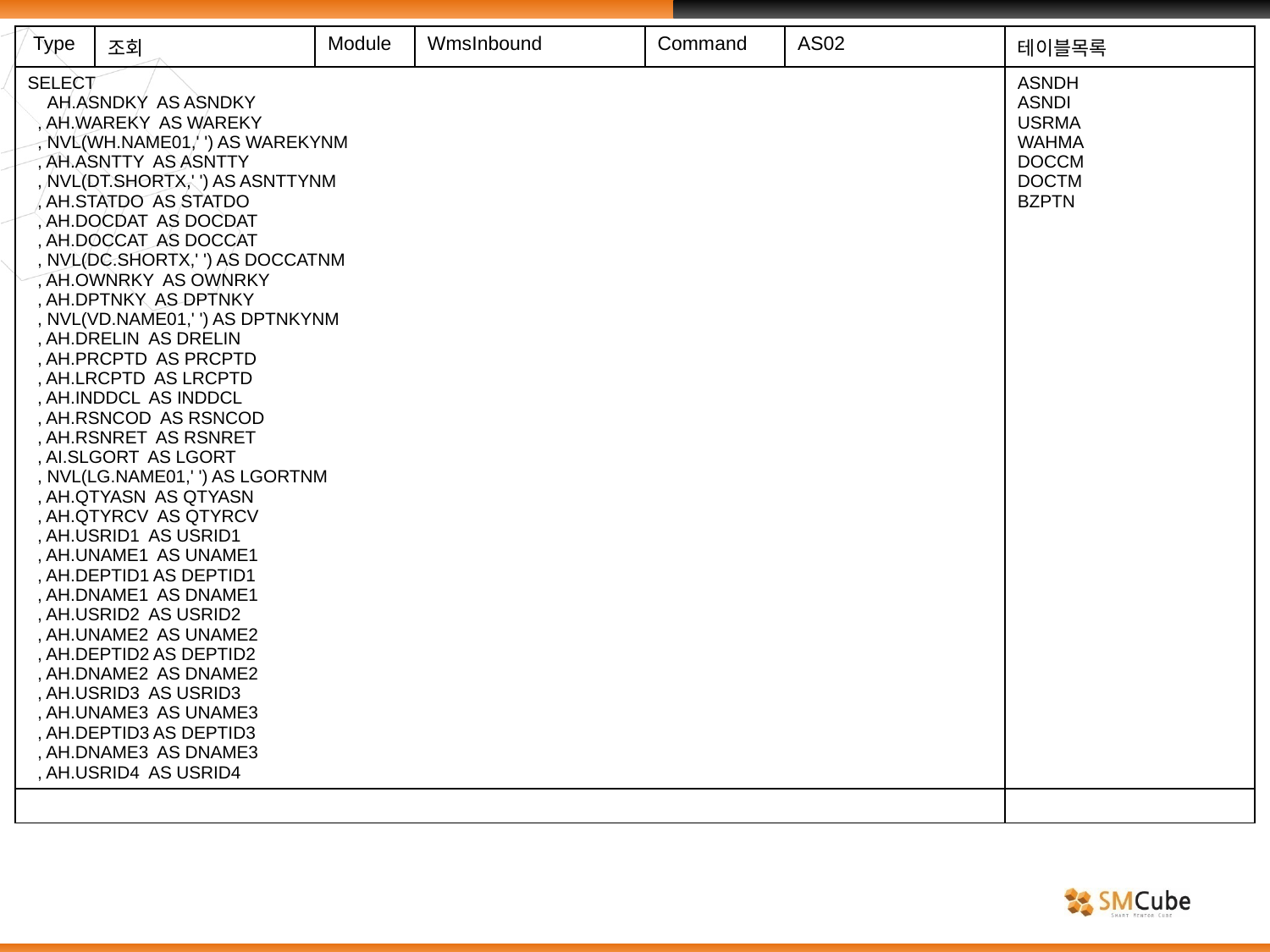

| Type | 조회 | Module | WmsInbound | Command | AS02 | 테이블목록 |
| --- | --- | --- | --- | --- | --- | --- |
| SELECT AH.ASNDKY AS ASNDKY , AH.WAREKY AS WAREKY , NVL(WH.NAME01,' ') AS WAREKYNM , AH.ASNTTY AS ASNTTY , NVL(DT.SHORTX,' ') AS ASNTTYNM , AH.STATDO AS STATDO , AH.DOCDAT AS DOCDAT , AH.DOCCAT AS DOCCAT , NVL(DC.SHORTX,' ') AS DOCCATNM , AH.OWNRKY AS OWNRKY , AH.DPTNKY AS DPTNKY , NVL(VD.NAME01,' ') AS DPTNKYNM , AH.DRELIN AS DRELIN , AH.PRCPTD AS PRCPTD , AH.LRCPTD AS LRCPTD , AH.INDDCL AS INDDCL , AH.RSNCOD AS RSNCOD , AH.RSNRET AS RSNRET , AI.SLGORT AS LGORT , NVL(LG.NAME01,' ') AS LGORTNM , AH.QTYASN AS QTYASN , AH.QTYRCV AS QTYRCV , AH.USRID1 AS USRID1 , AH.UNAME1 AS UNAME1 , AH.DEPTID1 AS DEPTID1 , AH.DNAME1 AS DNAME1 , AH.USRID2 AS USRID2 , AH.UNAME2 AS UNAME2 , AH.DEPTID2 AS DEPTID2 , AH.DNAME2 AS DNAME2 , AH.USRID3 AS USRID3 , AH.UNAME3 AS UNAME3 , AH.DEPTID3 AS DEPTID3 , AH.DNAME3 AS DNAME3 , AH.USRID4 AS USRID4 |  |  |  |  |  | ASNDH ASNDI USRMA WAHMA DOCCM DOCTM BZPTN |
|  |  |  |  |  |  |  |